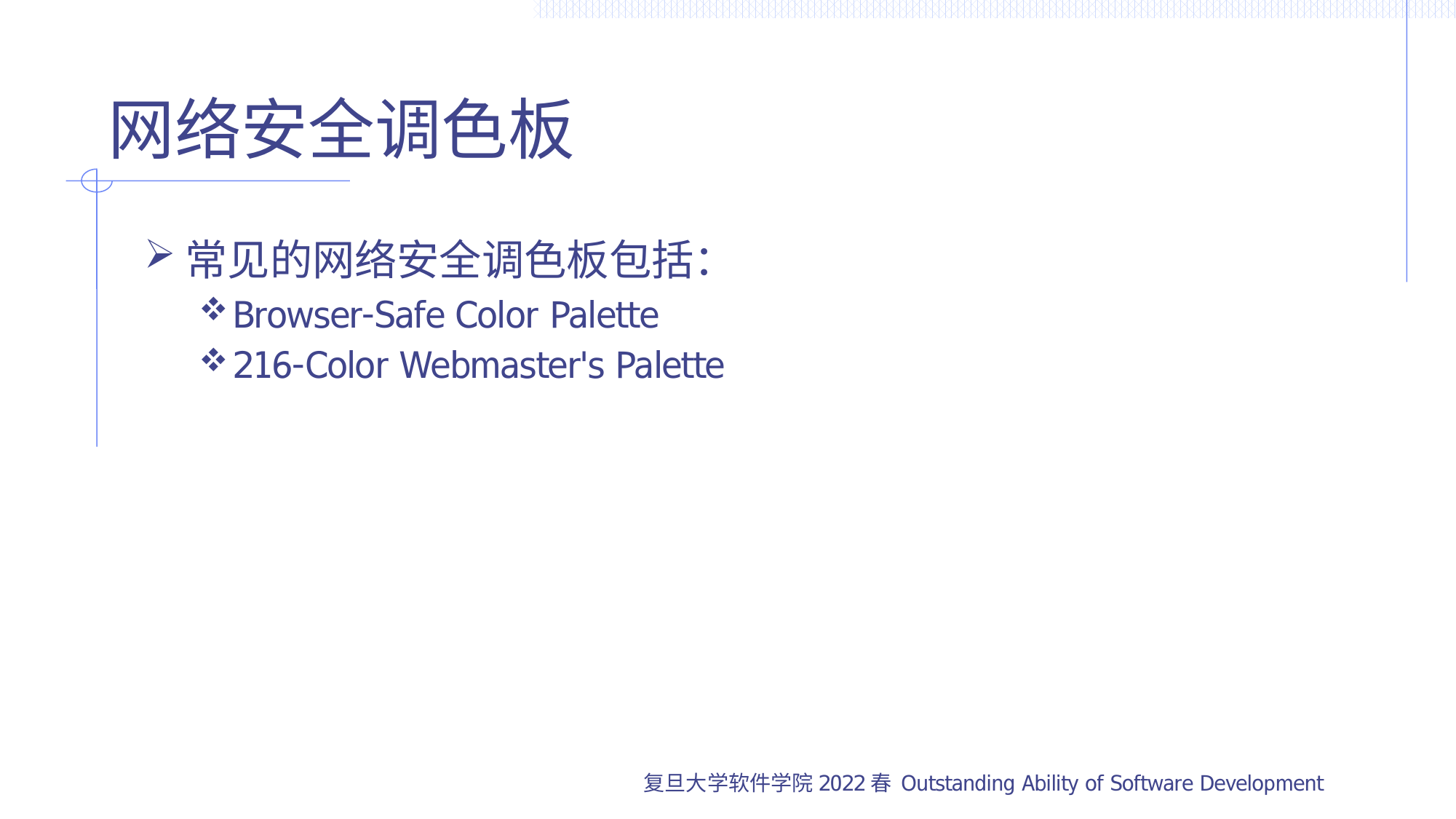

# 网络安全调色板
常见的网络安全调色板包括：
Browser-Safe Color Palette
216-Color Webmaster's Palette